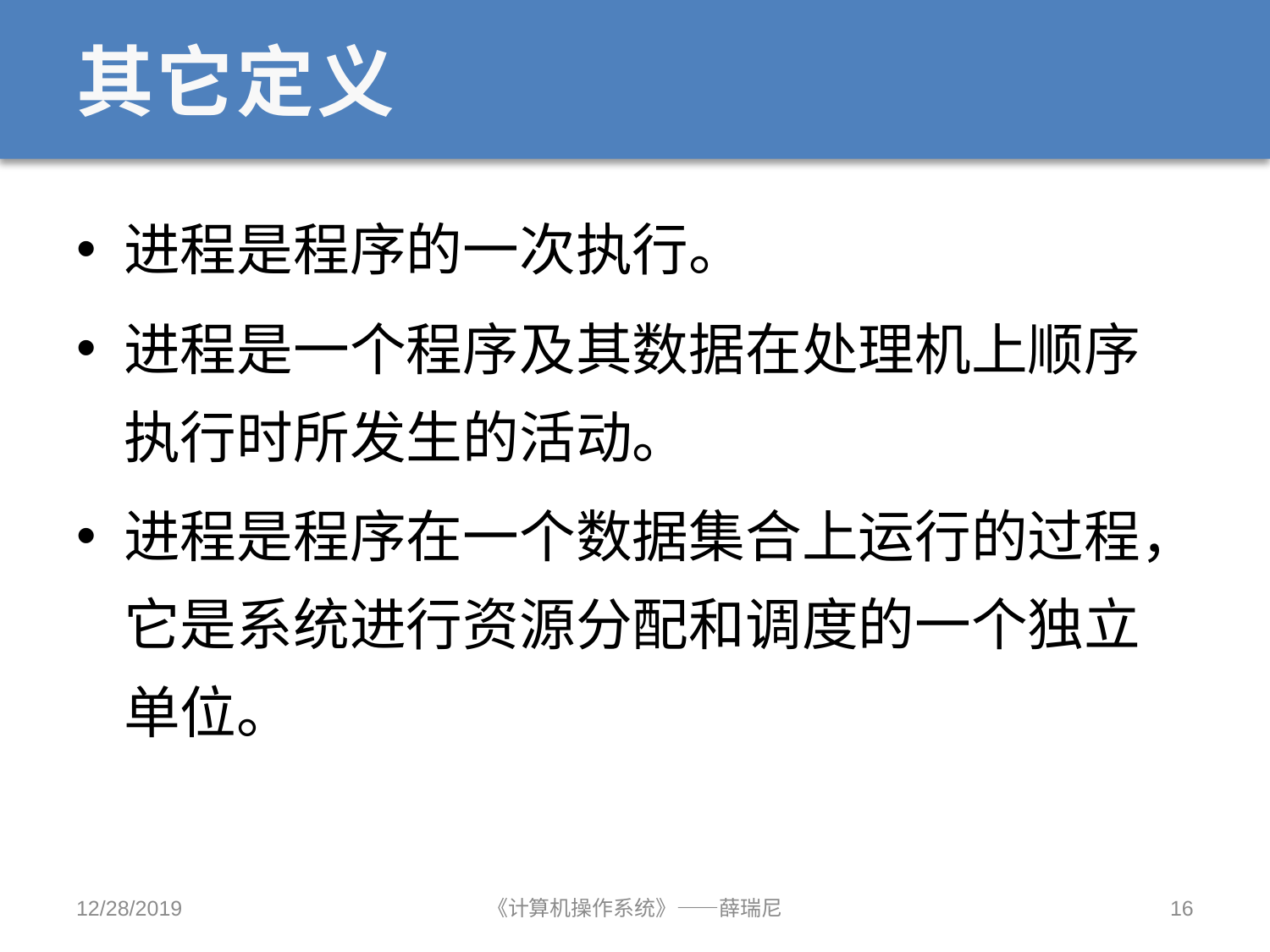

# 其它定义
进程是程序的一次执行。
进程是一个程序及其数据在处理机上顺序执行时所发生的活动。
进程是程序在一个数据集合上运行的过程，它是系统进行资源分配和调度的一个独立单位。
12/28/2019
《计算机操作系统》——薛瑞尼
16